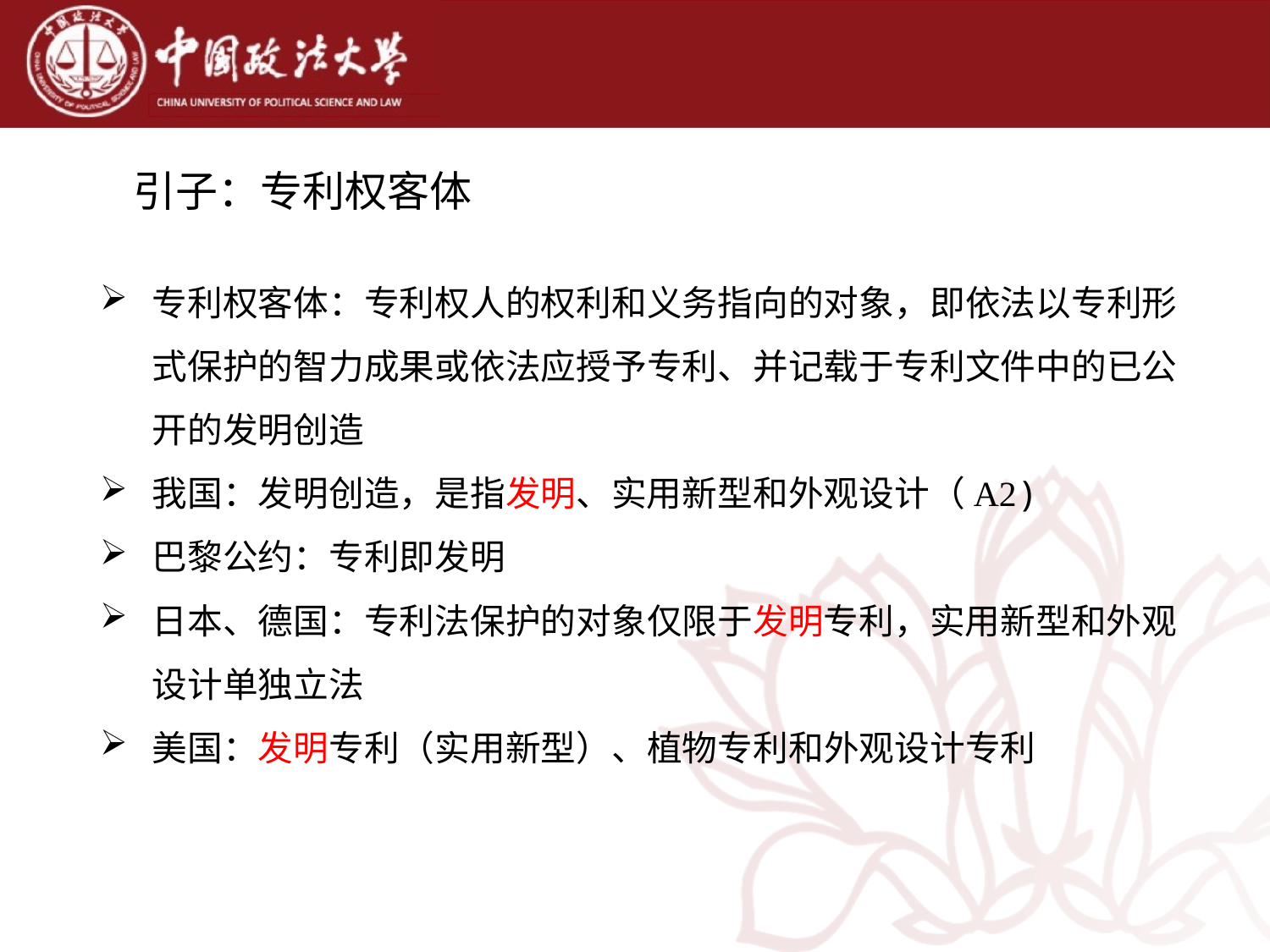

# 引子：专利权客体
专利权客体：专利权人的权利和义务指向的对象，即依法以专利形式保护的智力成果或依法应授予专利、并记载于专利文件中的已公开的发明创造
我国：发明创造，是指发明、实用新型和外观设计（A2)
巴黎公约：专利即发明
日本、德国：专利法保护的对象仅限于发明专利，实用新型和外观设计单独立法
美国：发明专利（实用新型）、植物专利和外观设计专利